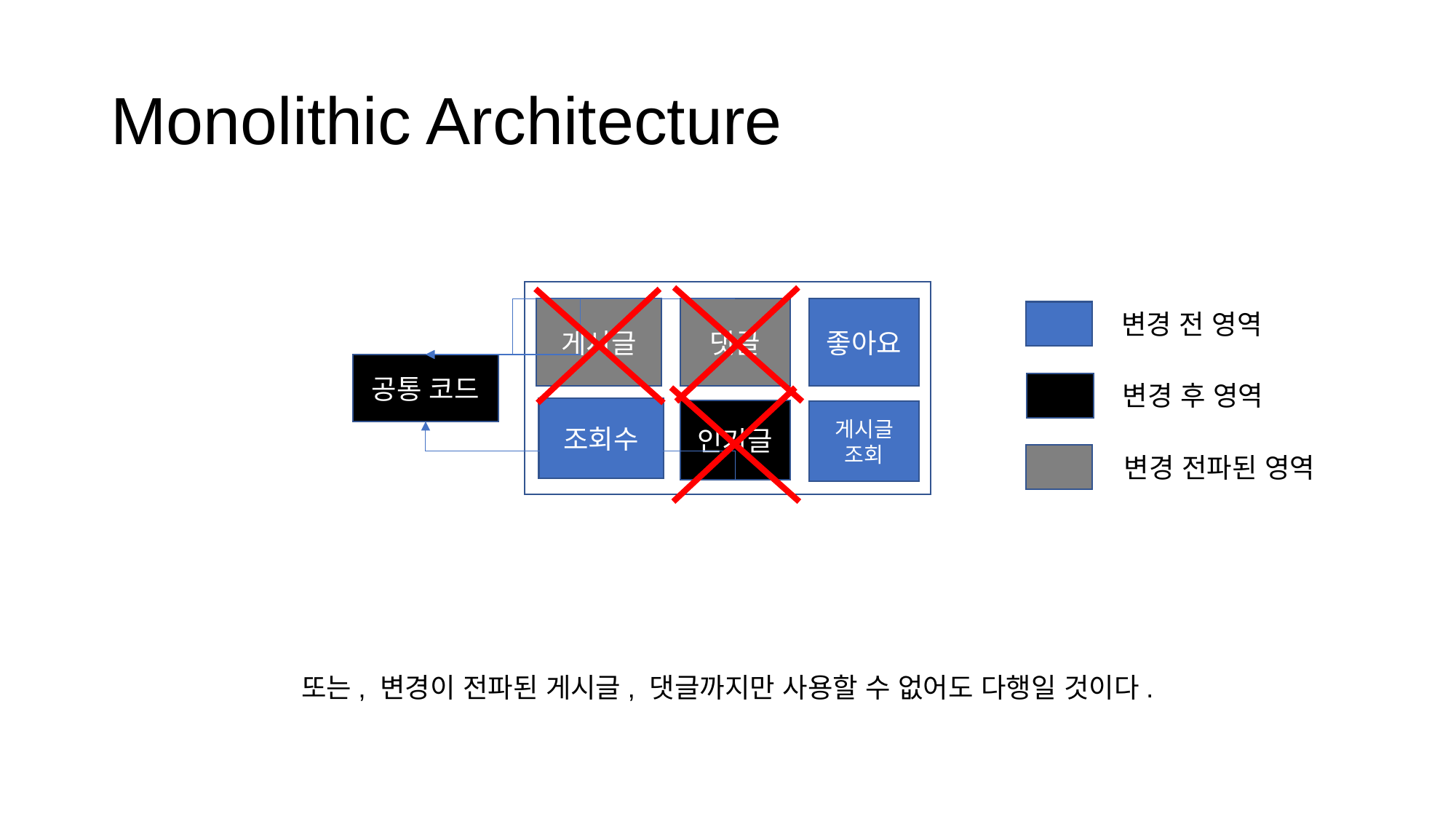

# Monolithic Architecture

게시글
댓글
좋아요

변경 전 영역
공통 코드

변경 후 영역
조회수
인기글
게시글
조회

변경 전파된 영역
또는, 변경이 전파된 게시글, 댓글까지만 사용할 수 없어도 다행일 것이다.